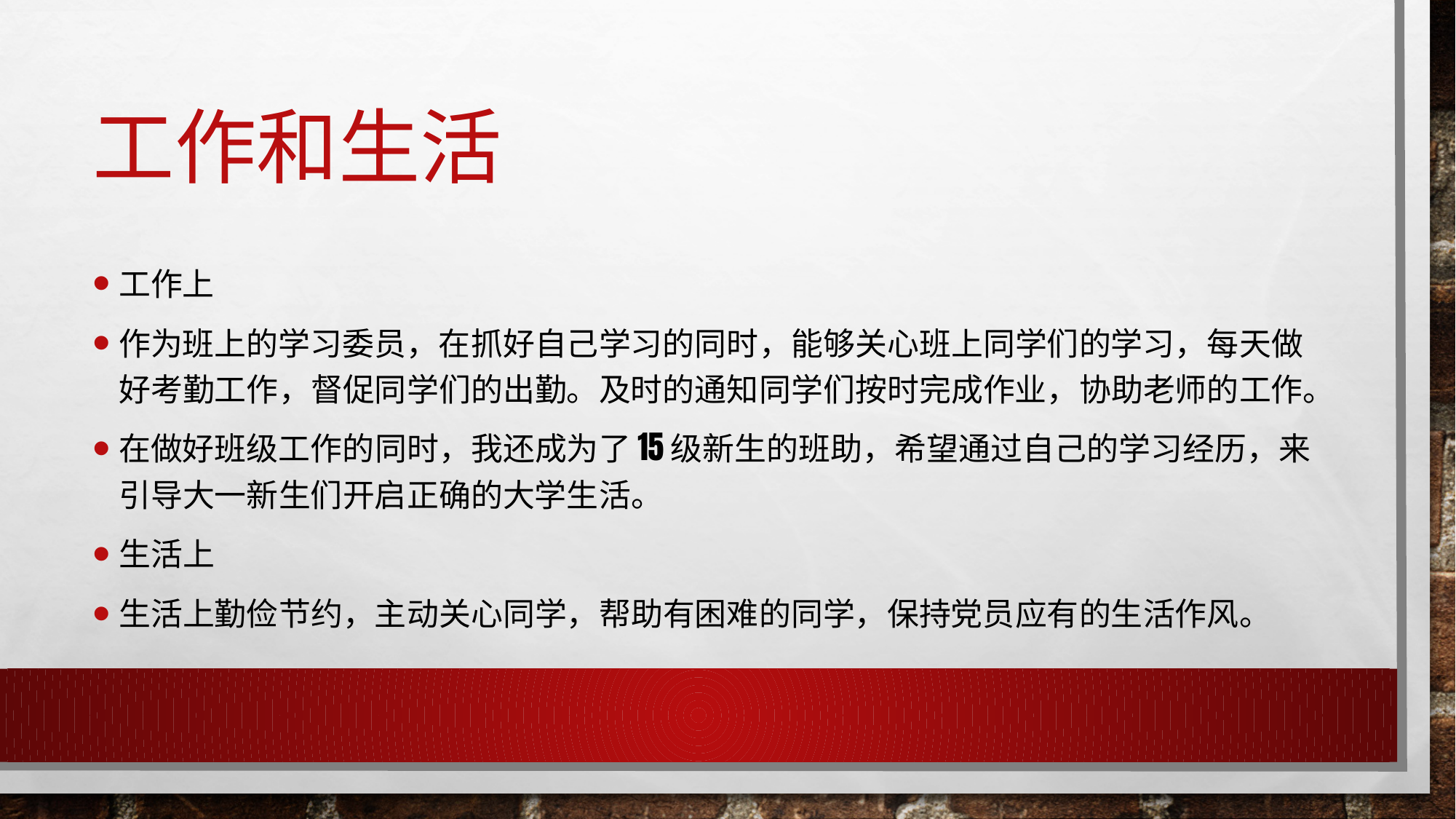

# 工作和生活
工作上
作为班上的学习委员，在抓好自己学习的同时，能够关心班上同学们的学习，每天做好考勤工作，督促同学们的出勤。及时的通知同学们按时完成作业，协助老师的工作。
在做好班级工作的同时，我还成为了15级新生的班助，希望通过自己的学习经历，来引导大一新生们开启正确的大学生活。
生活上
生活上勤俭节约，主动关心同学，帮助有困难的同学，保持党员应有的生活作风。